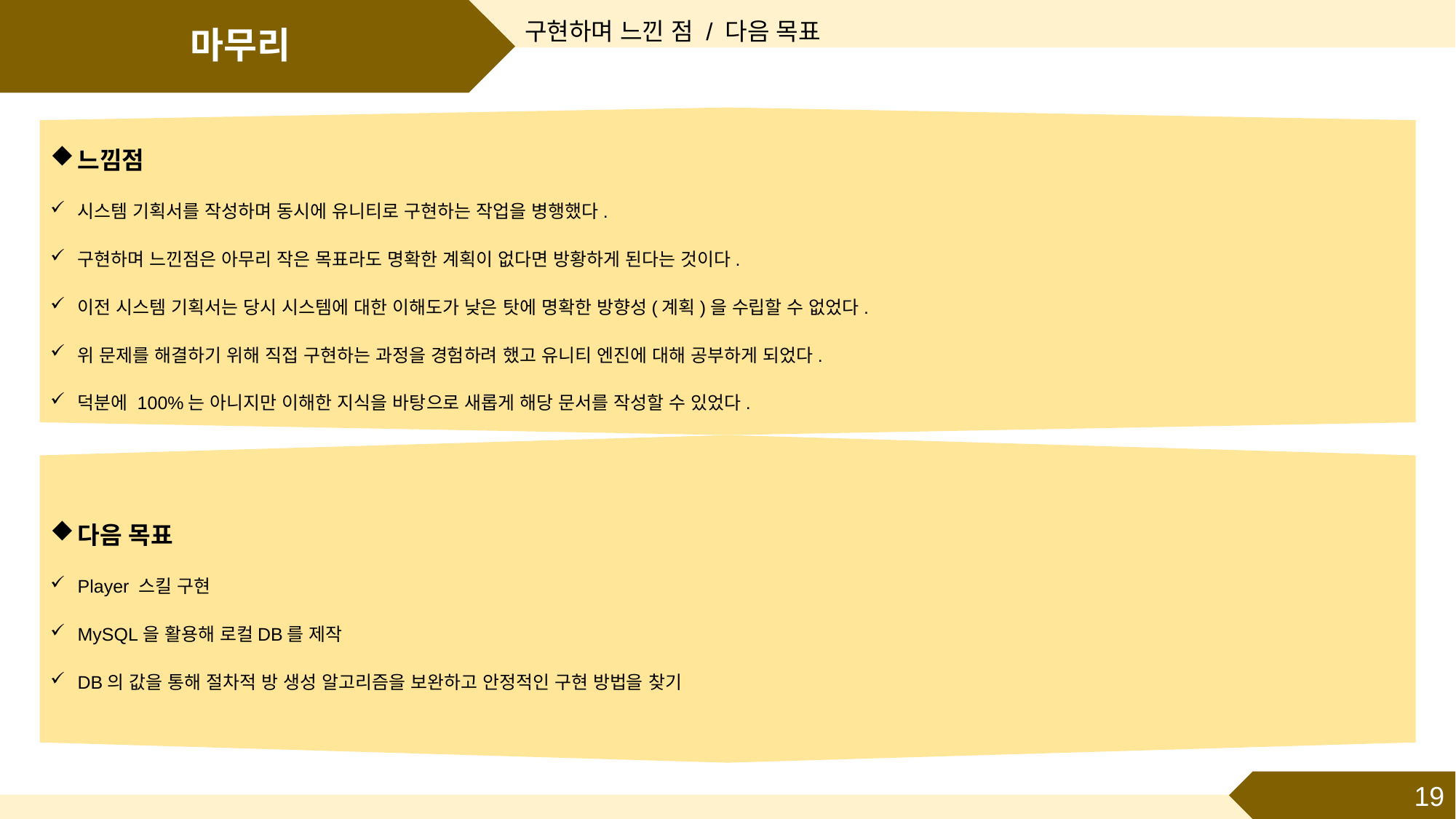

구현하며 느낀 점 / 다음 목표
# 마무리
느낌점
시스템 기획서를 작성하며 동시에 유니티로 구현하는 작업을 병행했다.
구현하며 느낀점은 아무리 작은 목표라도 명확한 계획이 없다면 방황하게 된다는 것이다.
이전 시스템 기획서는 당시 시스템에 대한 이해도가 낮은 탓에 명확한 방향성(계획)을 수립할 수 없었다.
위 문제를 해결하기 위해 직접 구현하는 과정을 경험하려 했고 유니티 엔진에 대해 공부하게 되었다.
덕분에 100%는 아니지만 이해한 지식을 바탕으로 새롭게 해당 문서를 작성할 수 있었다.
다음 목표
Player 스킬 구현
MySQL을 활용해 로컬DB를 제작
DB의 값을 통해 절차적 방 생성 알고리즘을 보완하고 안정적인 구현 방법을 찾기
19